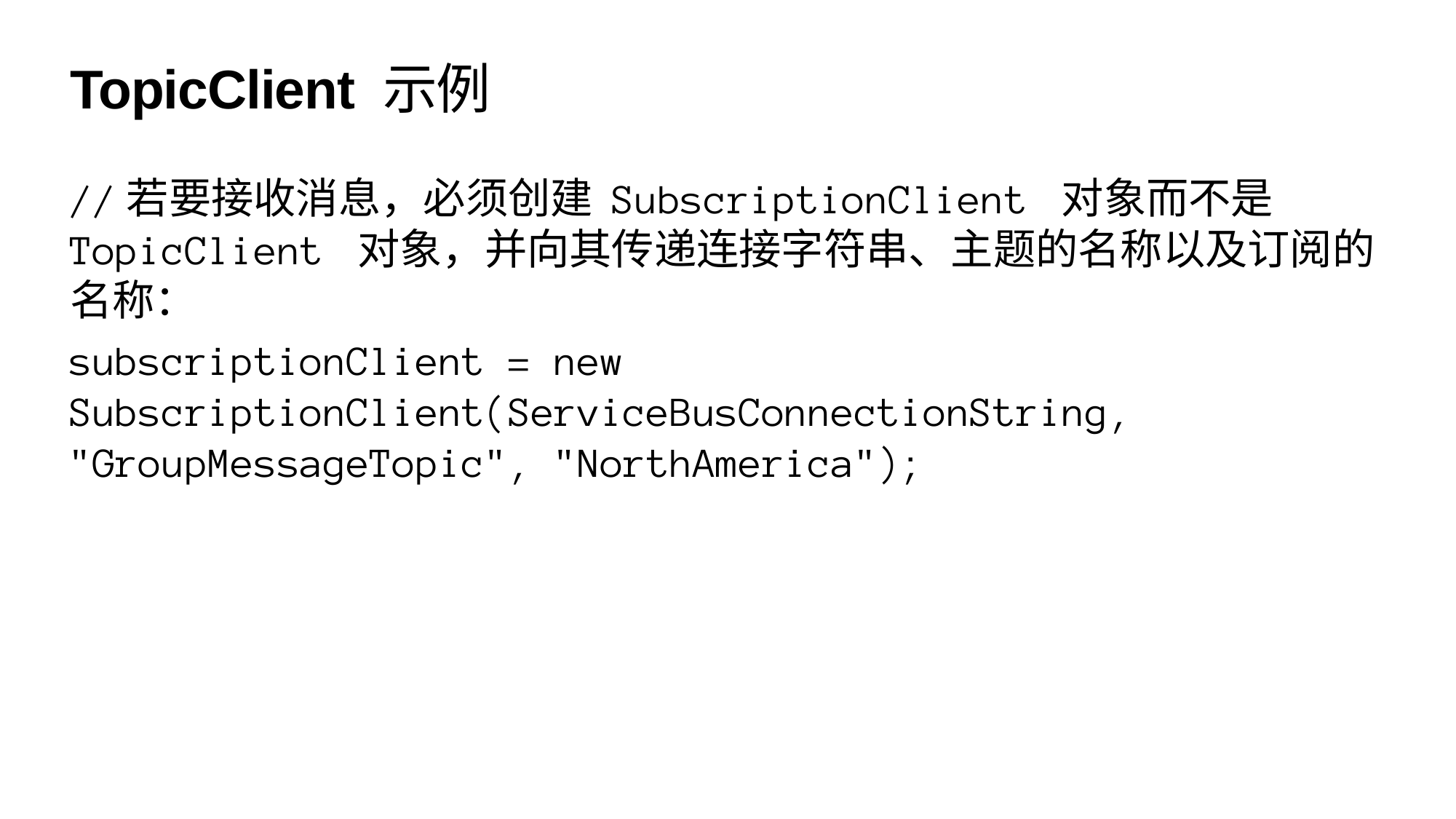

# TopicClient 示例
//若要接收消息，必须创建 SubscriptionClient 对象而不是 TopicClient 对象，并向其传递连接字符串、主题的名称以及订阅的名称：
subscriptionClient = new SubscriptionClient(ServiceBusConnectionString, "GroupMessageTopic", "NorthAmerica");